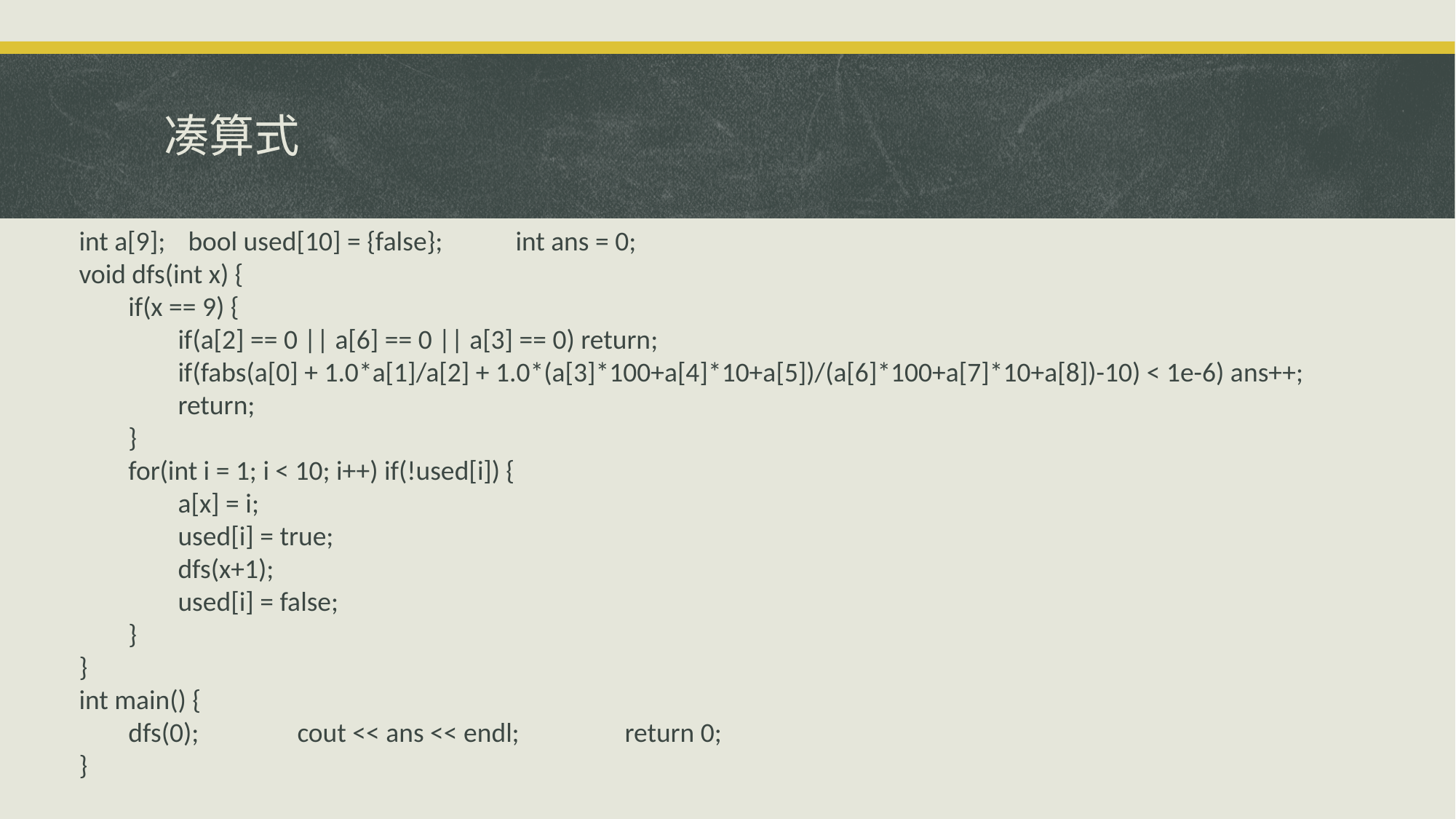

# 凑算式
int a[9];	bool used[10] = {false};	int ans = 0;
void dfs(int x) {
        if(x == 9) {
                if(a[2] == 0 || a[6] == 0 || a[3] == 0) return;
                if(fabs(a[0] + 1.0*a[1]/a[2] + 1.0*(a[3]*100+a[4]*10+a[5])/(a[6]*100+a[7]*10+a[8])-10) < 1e-6) ans++;
                return;
        }
        for(int i = 1; i < 10; i++) if(!used[i]) {
                a[x] = i;
                used[i] = true;
                dfs(x+1);
                used[i] = false;
        }
}
int main() {
        dfs(0);	cout << ans << endl;	return 0;
}